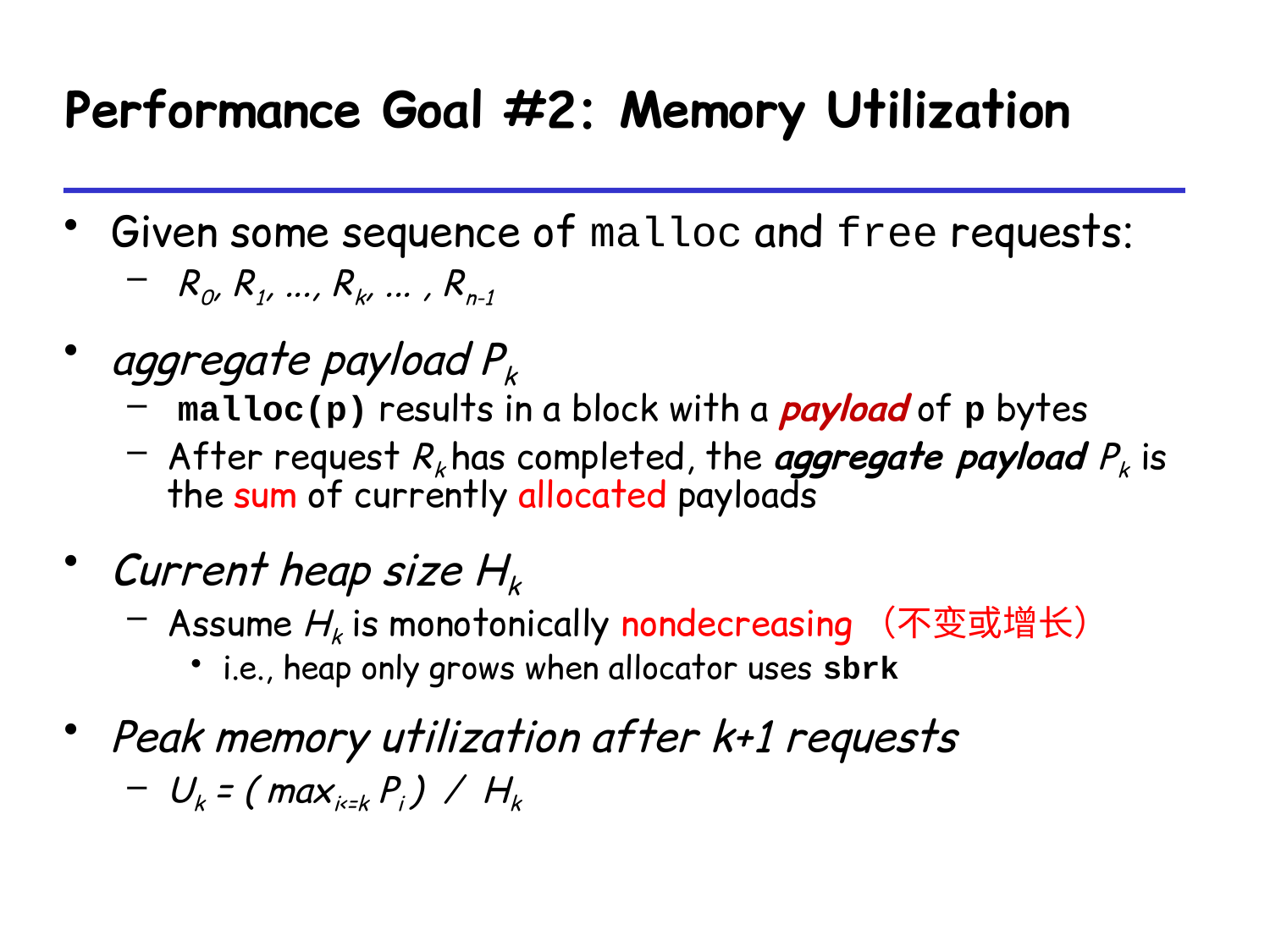

# Performance Goal #2: Memory Utilization
Given some sequence of malloc and free requests:
 R0, R1, ..., Rk, ... , Rn-1
aggregate payload Pk
 malloc(p) results in a block with a payload of p bytes
After request Rk has completed, the aggregate payload Pk  is the sum of currently allocated payloads
Current heap size Hk
Assume Hk is monotonically nondecreasing（不变或增长）
i.e., heap only grows when allocator uses sbrk
Peak memory utilization after k+1 requests
Uk = ( maxi<=k Pi )  /  Hk